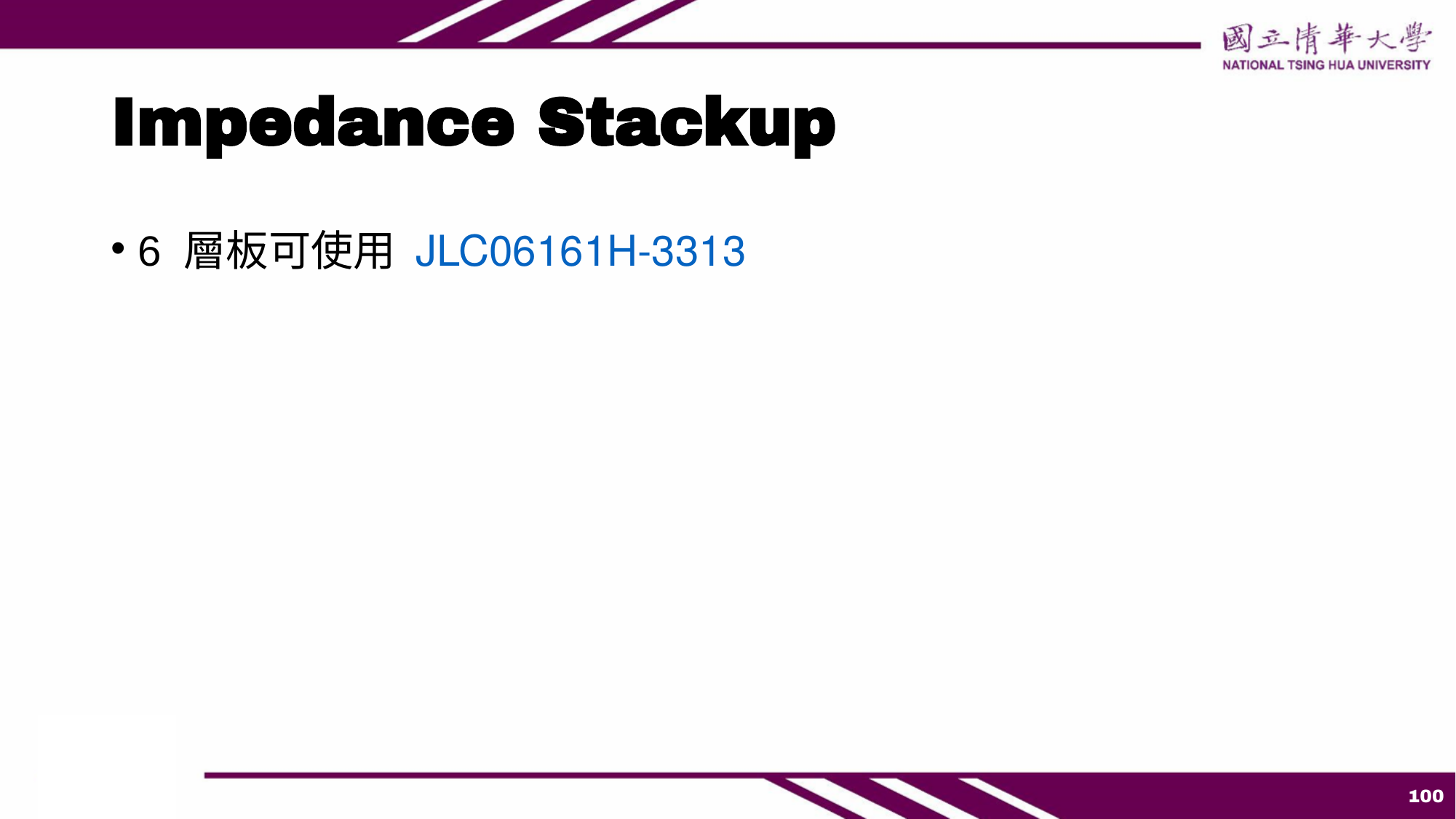

# Impedance Stackup
6 層板可使用 JLC06161H-3313
100